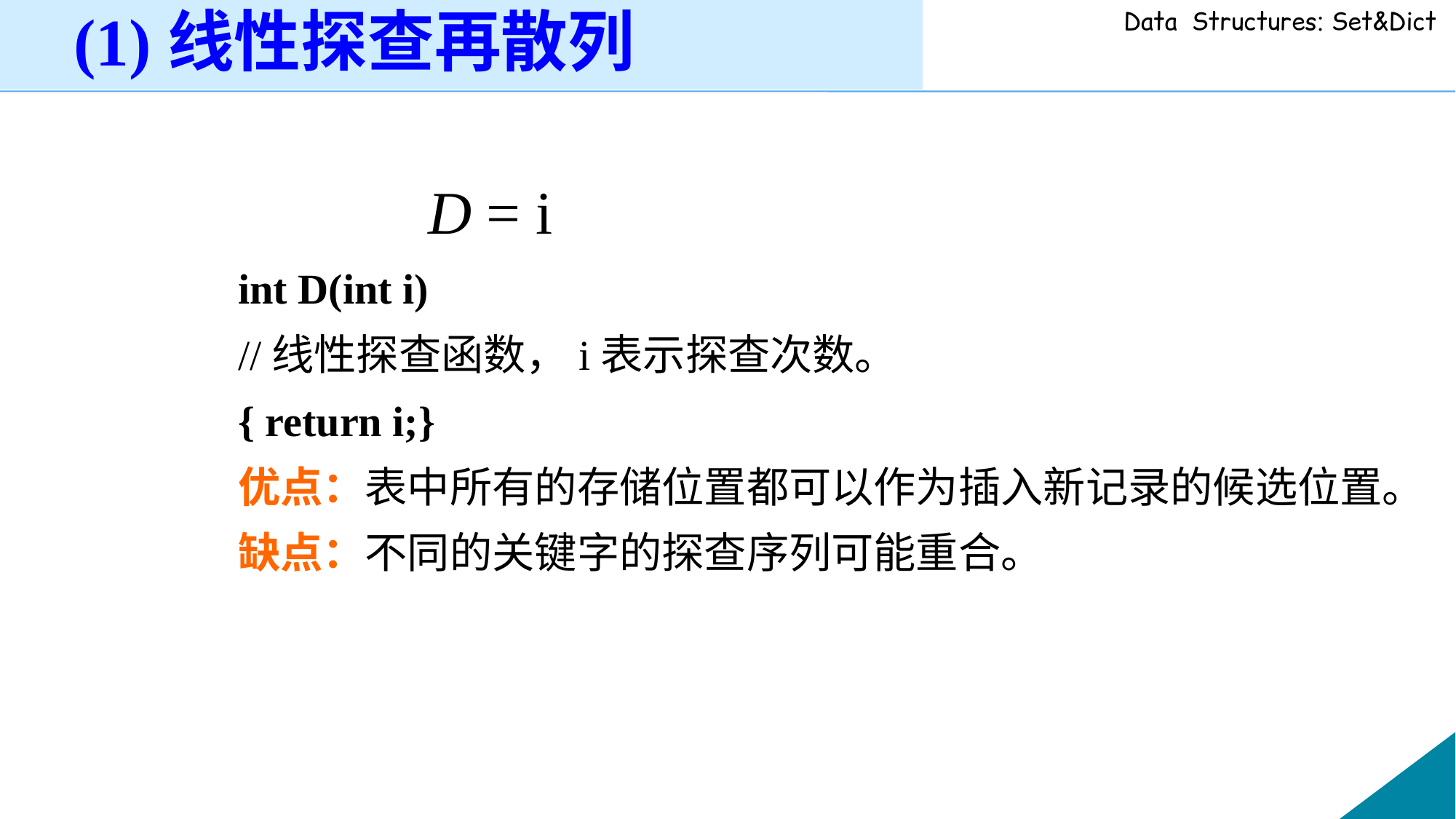

(1)线性探查再散列
                  D = i
int D(int i)
//线性探查函数，i表示探查次数。
{	return i;}
优点：表中所有的存储位置都可以作为插入新记录的候选位置。
缺点：不同的关键字的探查序列可能重合。